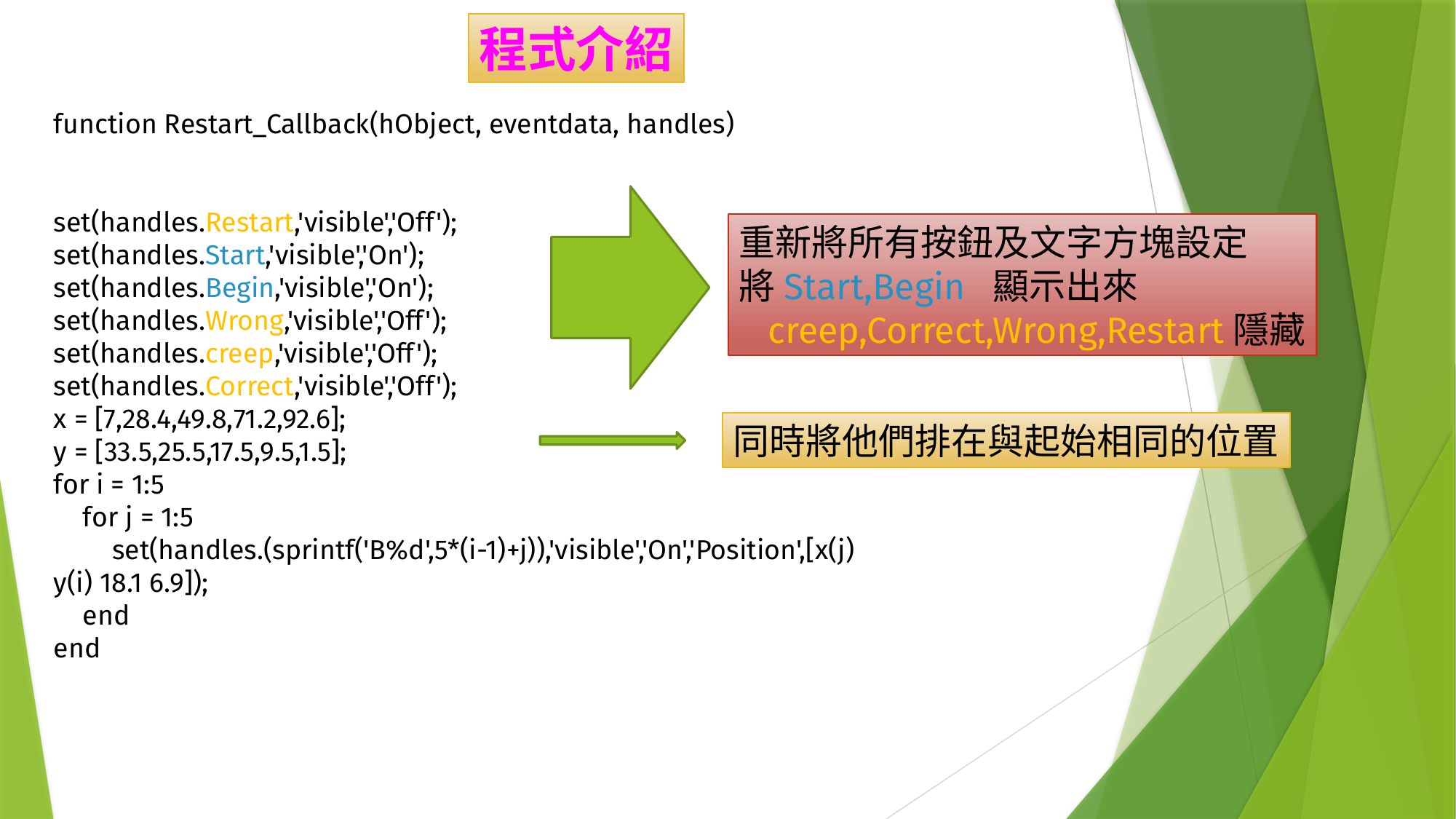

程式介紹
function Restart_Callback(hObject, eventdata, handles)

set(handles.Restart,'visible','Off');
set(handles.Start,'visible','On');
set(handles.Begin,'visible','On');
set(handles.Wrong,'visible','Off');
set(handles.creep,'visible','Off');
set(handles.Correct,'visible','Off');
x = [7,28.4,49.8,71.2,92.6];
y = [33.5,25.5,17.5,9.5,1.5];
for i = 1:5
    for j = 1:5
        set(handles.(sprintf('B%d',5*(i-1)+j)),'visible','On','Position',[x(j) y(i) 18.1 6.9]);
    end
end

重新將所有按鈕及文字方塊設定
將Start,Begin  顯示出來
   creep,Correct,Wrong,Restart隱藏
同時將他們排在與起始相同的位置